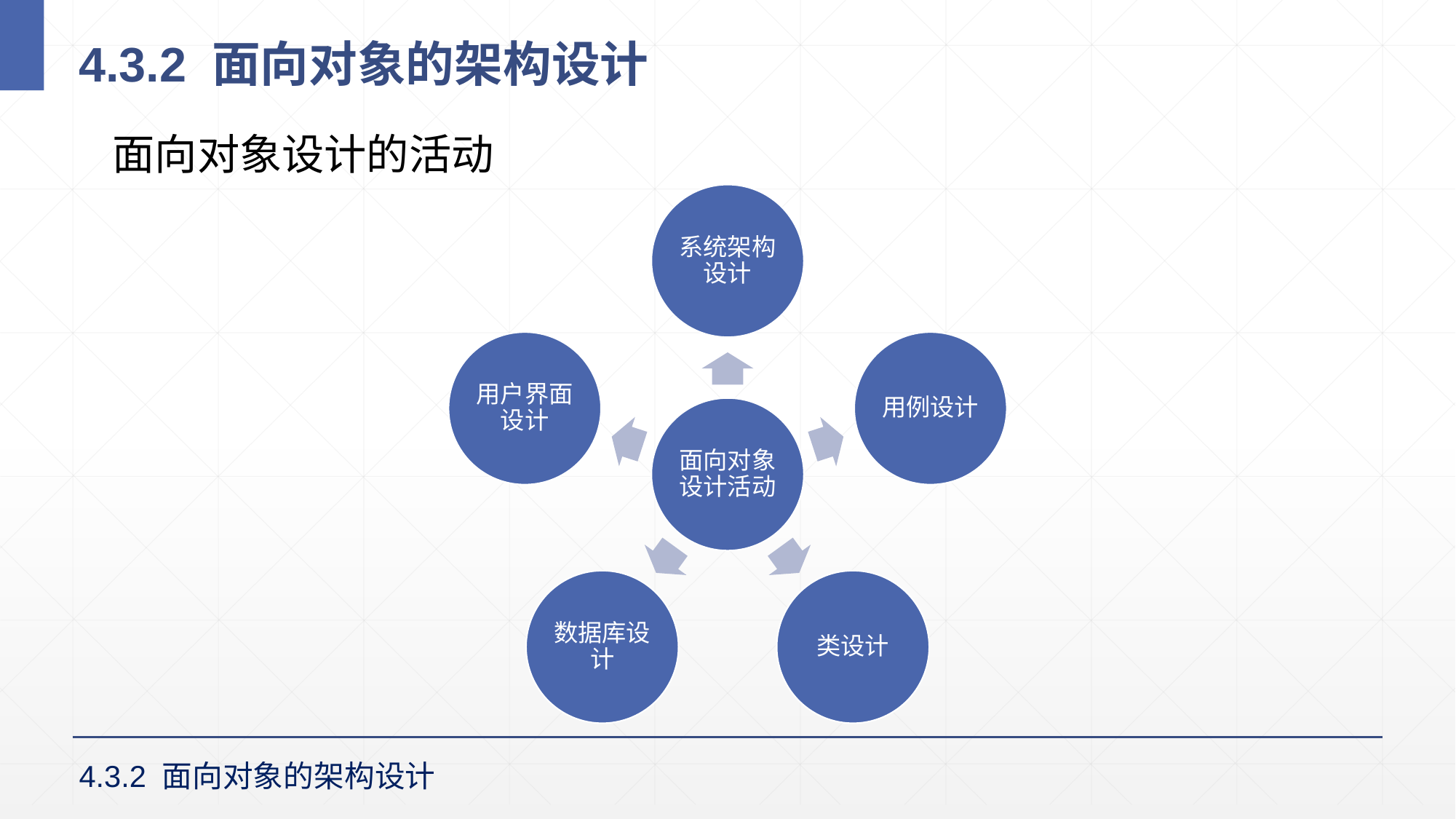

# 4.3.2 面向对象的架构设计
面向对象设计的活动
面向对象设计活动

系统架构设计

用例设计

类设计

数据库设计

用户界面设计
4.3.2 面向对象的架构设计